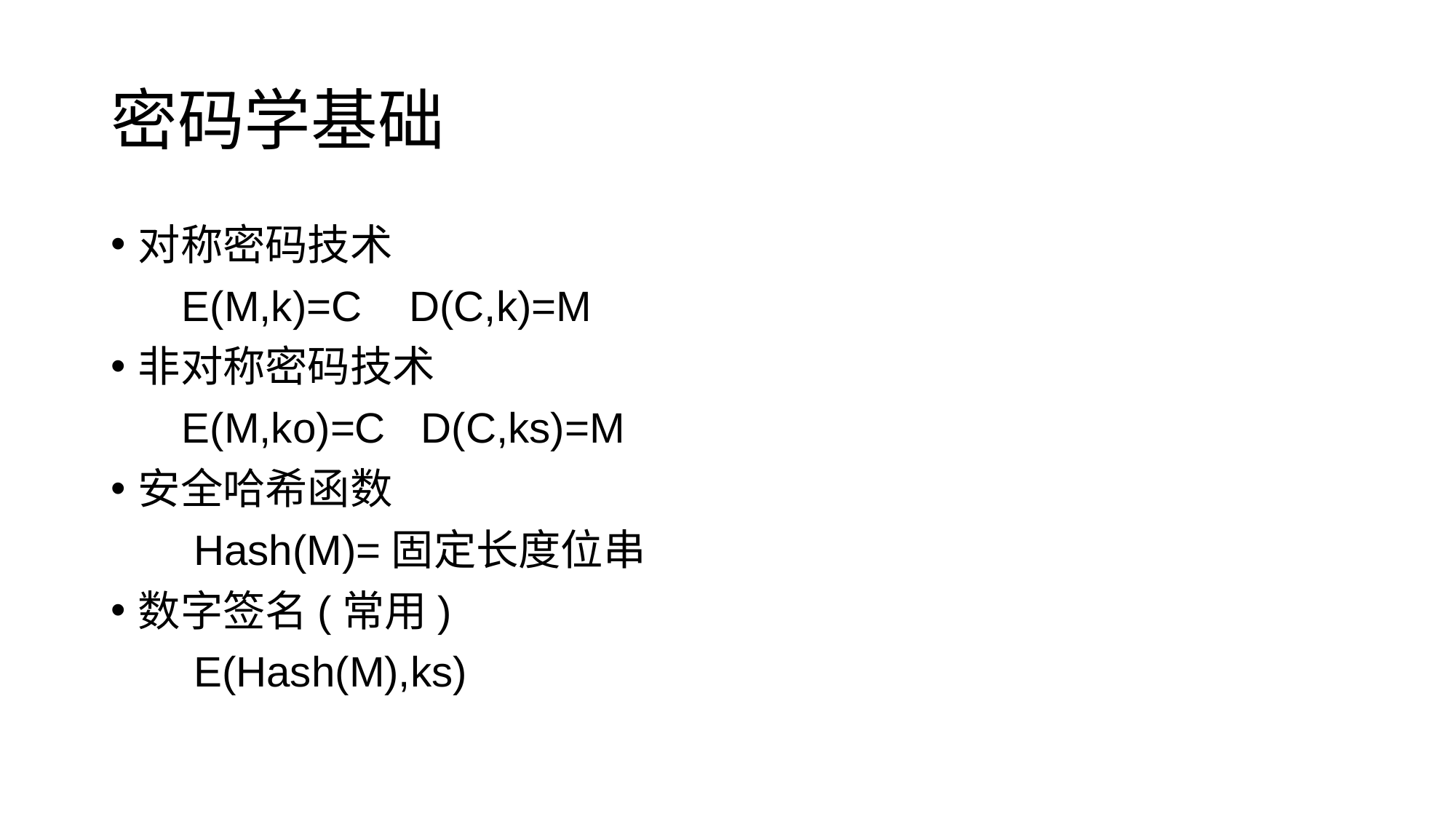

# 密码学基础
对称密码技术
      E(M,k)=C    D(C,k)=M
非对称密码技术
      E(M,ko)=C   D(C,ks)=M
安全哈希函数
       Hash(M)=固定长度位串
数字签名(常用)
       E(Hash(M),ks)